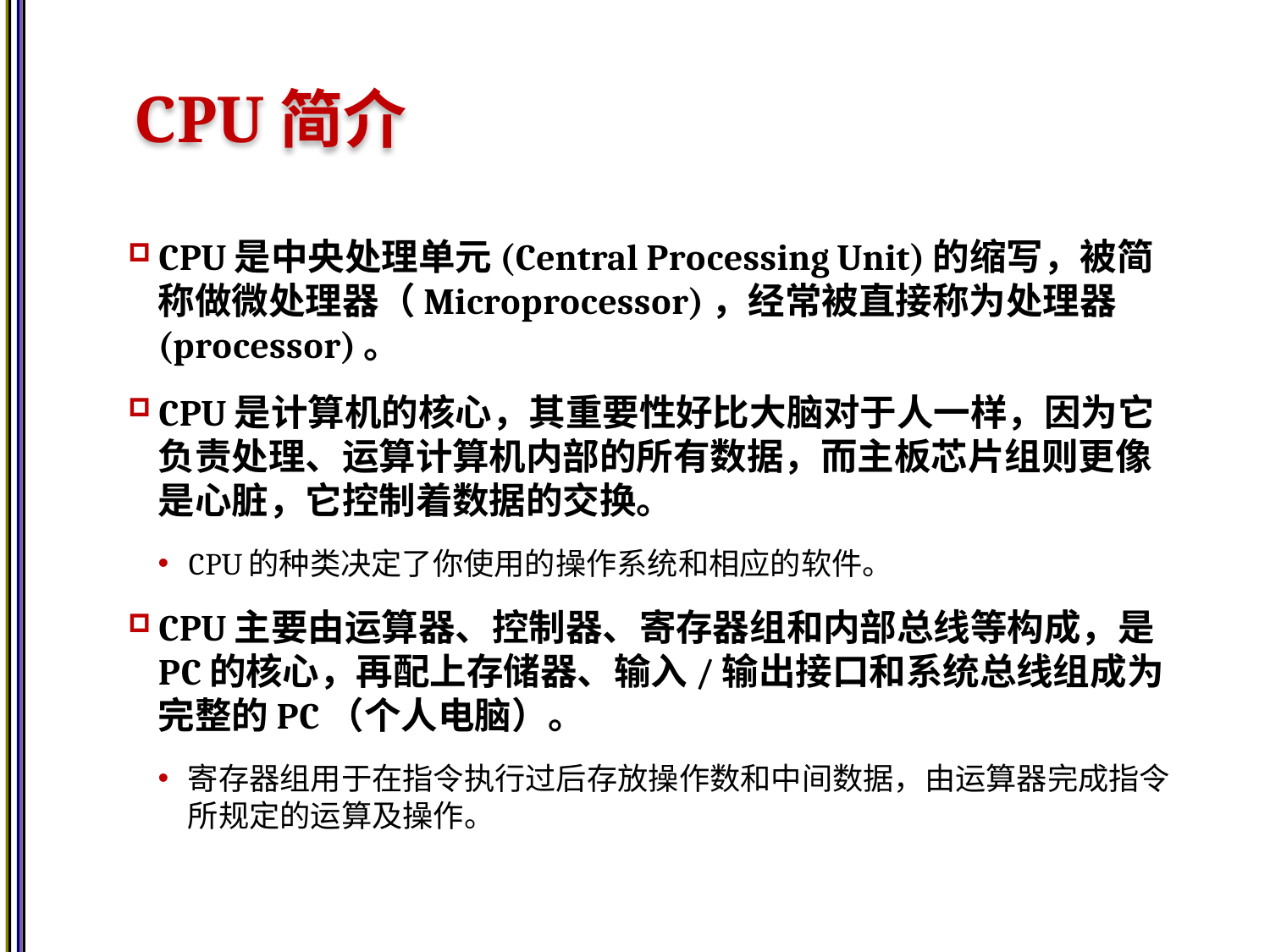

# CPU简介
CPU是中央处理单元(Central Processing Unit)的缩写，被简称做微处理器（Microprocessor)，经常被直接称为处理器(processor)。
CPU是计算机的核心，其重要性好比大脑对于人一样，因为它负责处理、运算计算机内部的所有数据，而主板芯片组则更像是心脏，它控制着数据的交换。
CPU的种类决定了你使用的操作系统和相应的软件。
CPU主要由运算器、控制器、寄存器组和内部总线等构成，是PC的核心，再配上存储器、输入/输出接口和系统总线组成为完整的PC（个人电脑）。
寄存器组用于在指令执行过后存放操作数和中间数据，由运算器完成指令所规定的运算及操作。
3